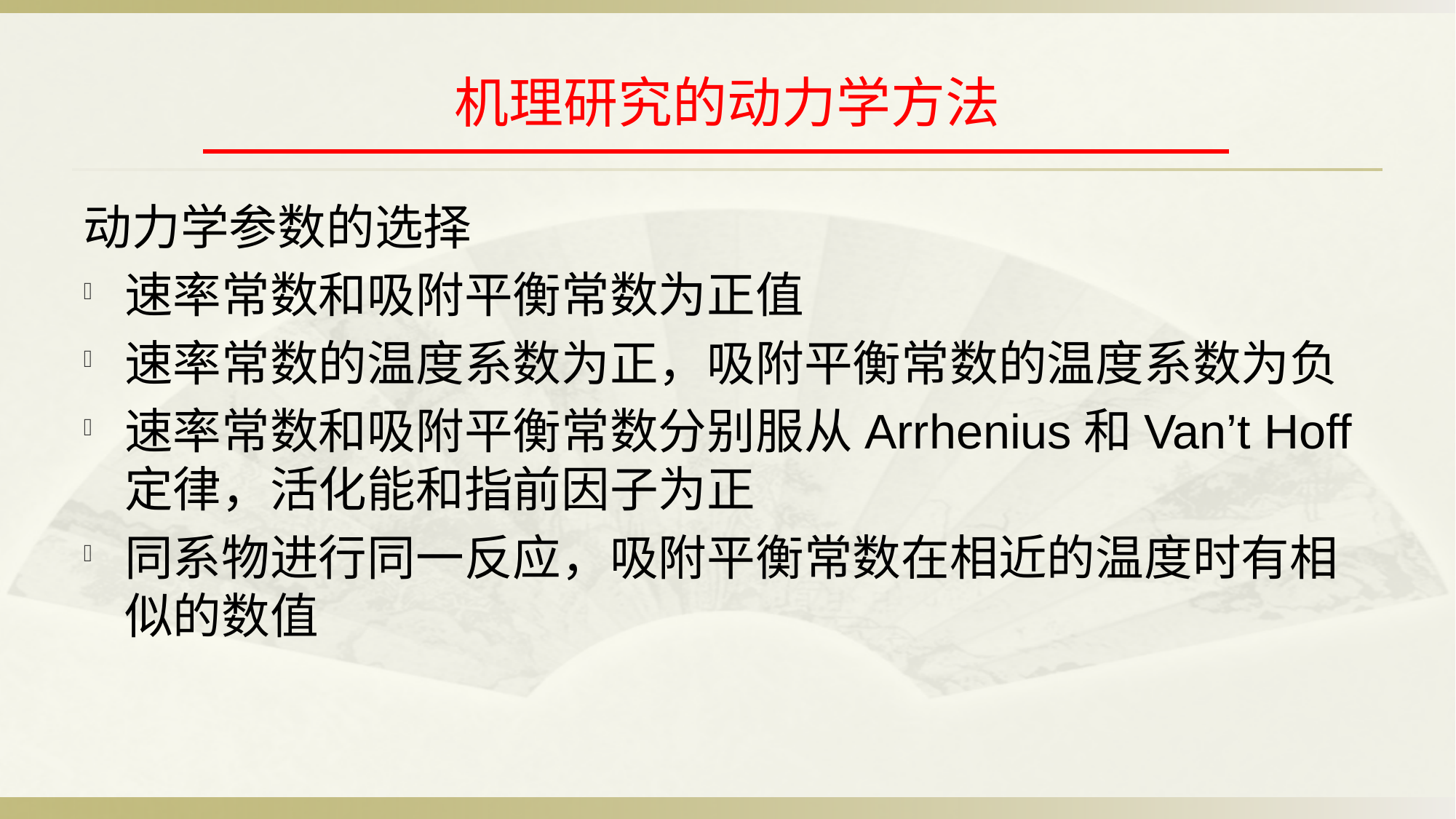

# 机理研究的动力学方法
动力学参数的选择
速率常数和吸附平衡常数为正值
速率常数的温度系数为正，吸附平衡常数的温度系数为负
速率常数和吸附平衡常数分别服从Arrhenius和Van’t Hoff定律，活化能和指前因子为正
同系物进行同一反应，吸附平衡常数在相近的温度时有相似的数值